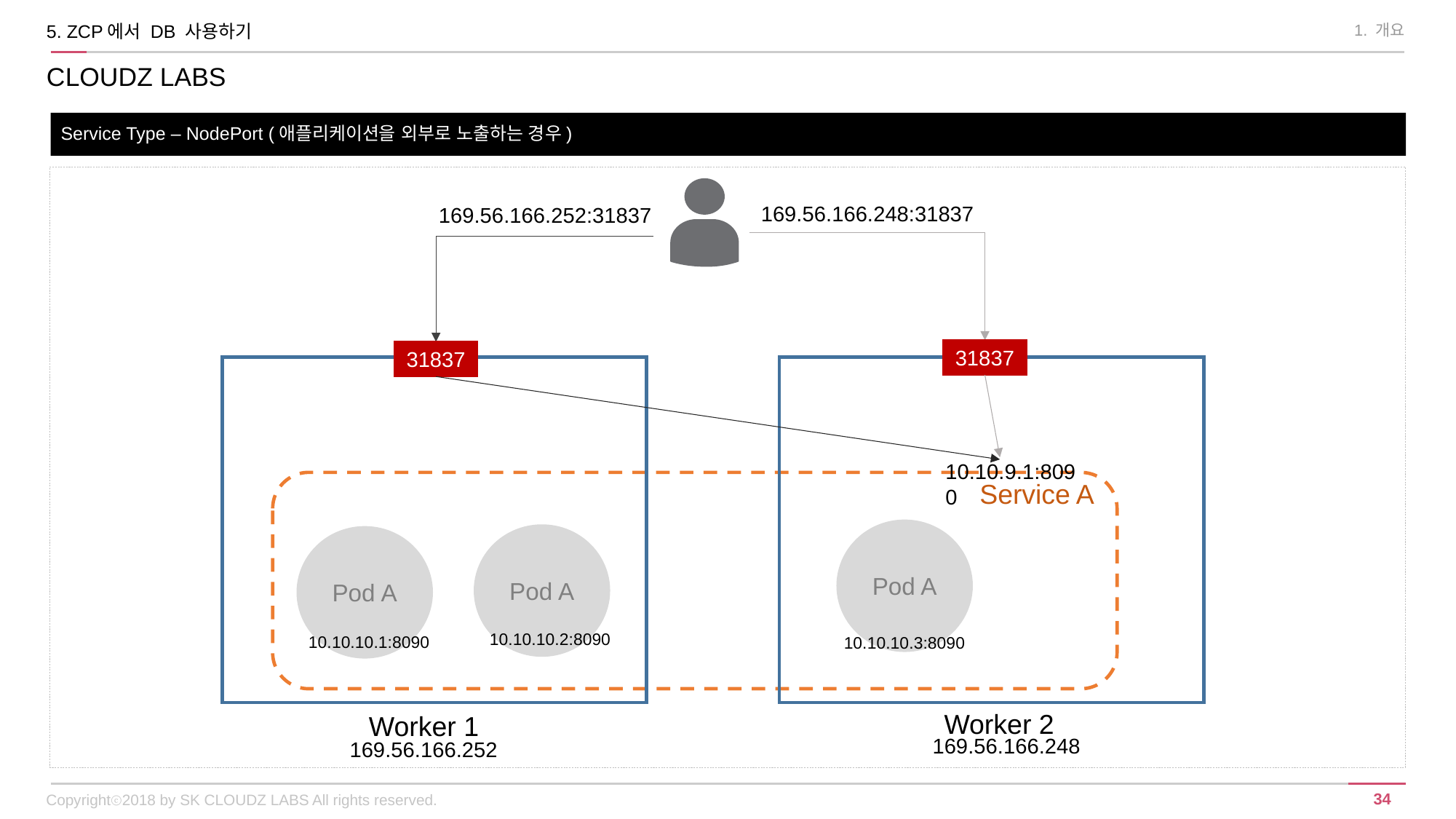

5. ZCP에서 DB 사용하기
1. 개요
CLOUDZ LABS
Service Type – NodePort (애플리케이션을 외부로 노출하는 경우)

169.56.166.248:31837

169.56.166.252:31837

31837
31837

10.10.9.1:8090

Service A

Pod A
Pod A
Pod A
10.10.10.2:8090

10.10.10.1:8090

10.10.10.3:8090

Worker 2
Worker 1

169.56.166.248
169.56.166.252
Copyrightⓒ2018 by SK CLOUDZ LABS All rights reserved.